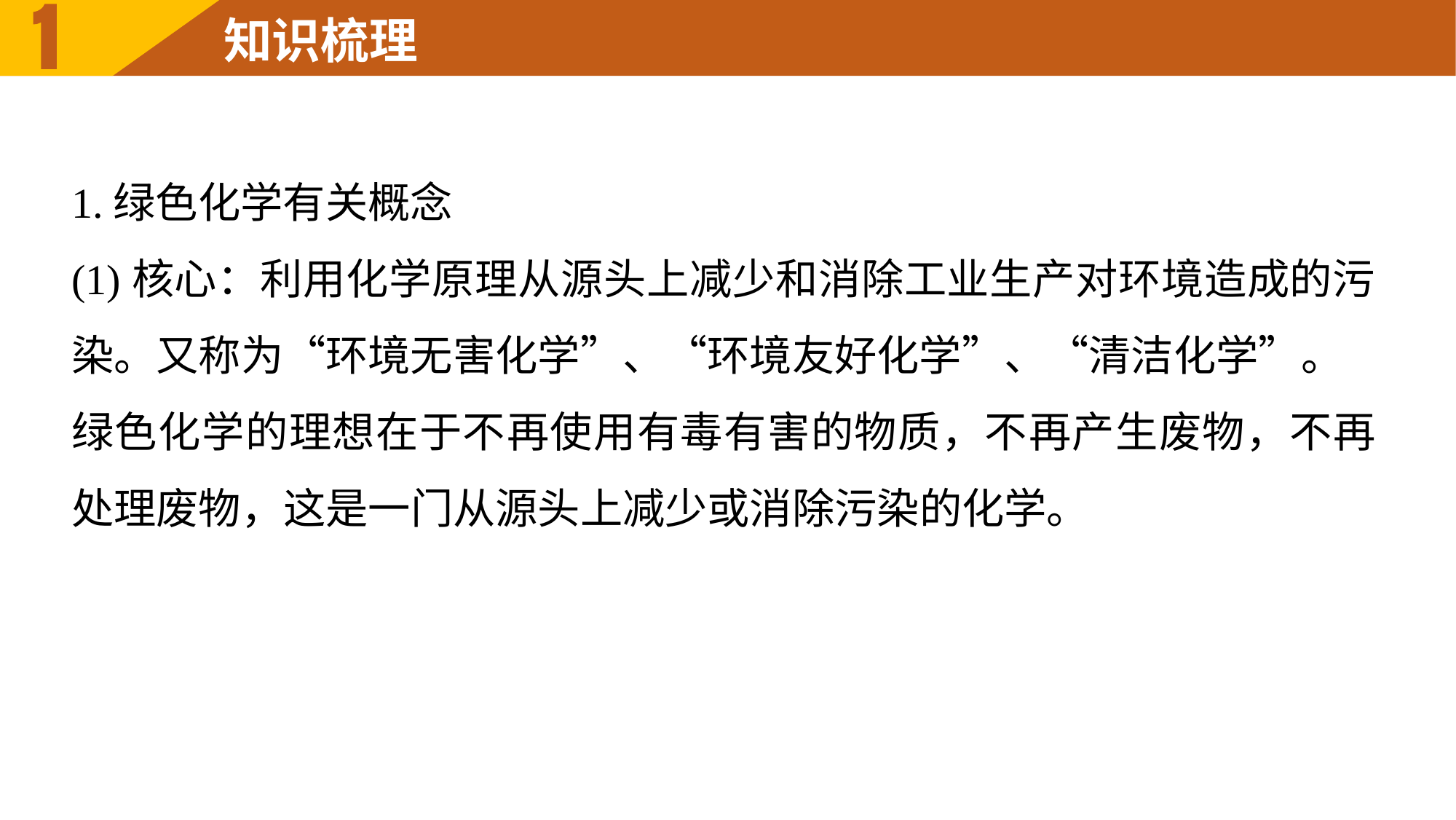

1.绿色化学有关概念
(1)核心：利用化学原理从源头上减少和消除工业生产对环境造成的污染。又称为“环境无害化学”、“环境友好化学”、“清洁化学”。
绿色化学的理想在于不再使用有毒有害的物质，不再产生废物，不再处理废物，这是一门从源头上减少或消除污染的化学。